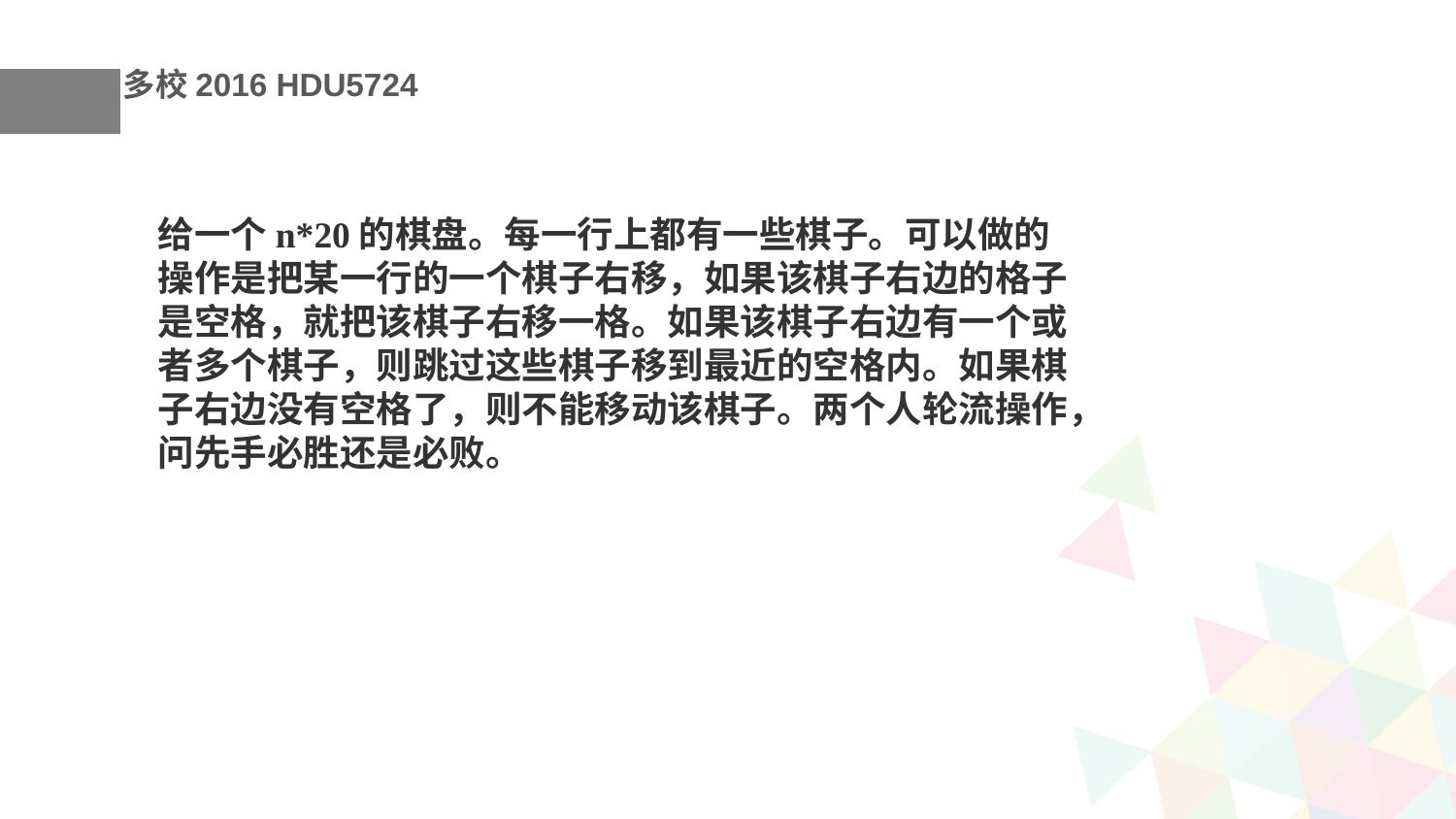

多校2016 HDU5724

给一个n*20的棋盘。每一行上都有一些棋子。可以做的操作是把某一行的一个棋子右移，如果该棋子右边的格子是空格，就把该棋子右移一格。如果该棋子右边有一个或者多个棋子，则跳过这些棋子移到最近的空格内。如果棋子右边没有空格了，则不能移动该棋子。两个人轮流操作，问先手必胜还是必败。